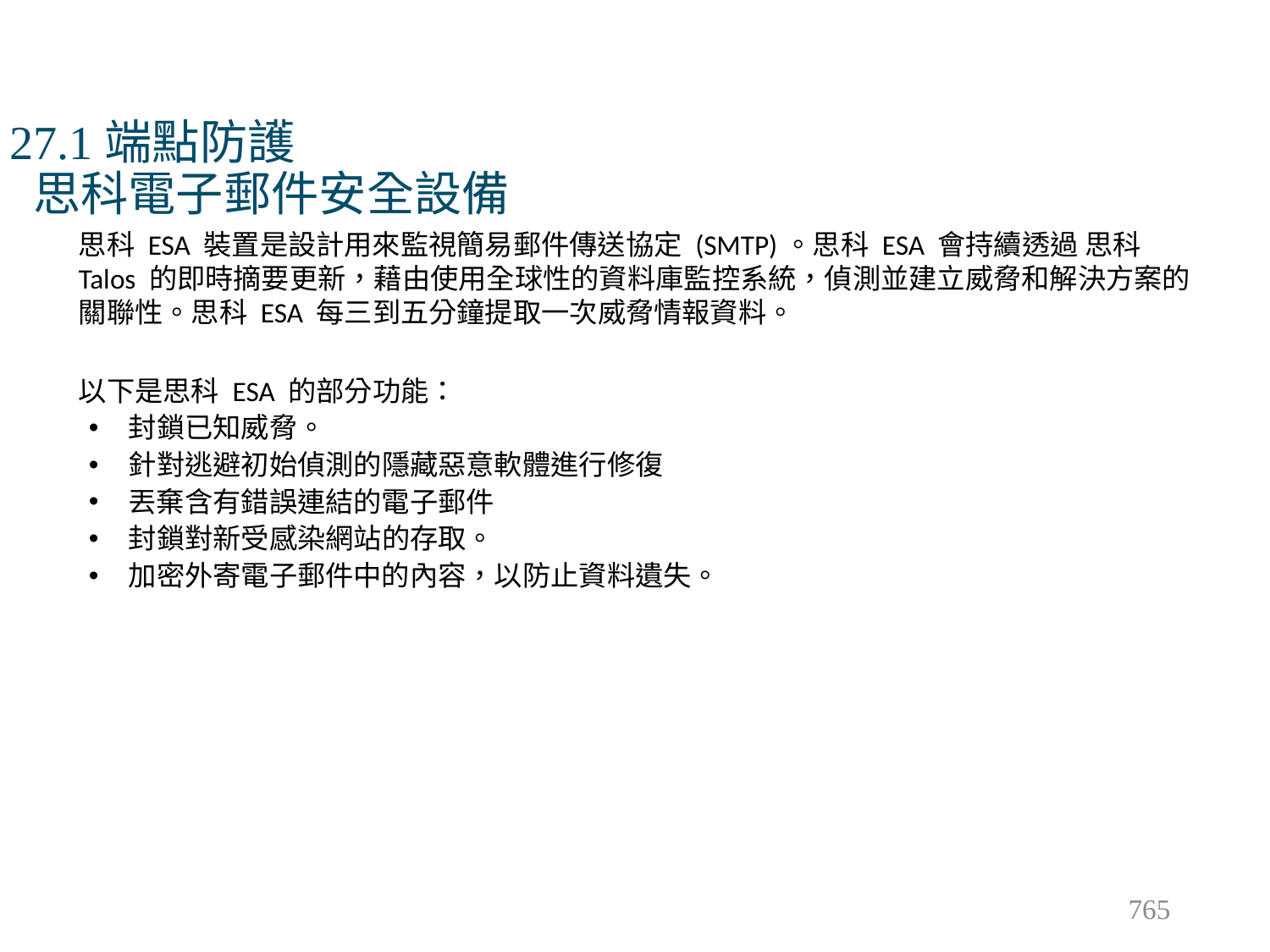

# 27.1端點防護 思科電子郵件安全設備
思科 ESA 裝置是設計用來監視簡易郵件傳送協定 (SMTP)。思科 ESA 會持續透過 思科 Talos 的即時摘要更新，藉由使用全球性的資料庫監控系統，偵測並建立威脅和解決方案的關聯性。思科 ESA 每三到五分鐘提取一次威脅情報資料。

以下是思科 ESA 的部分功能：
封鎖已知威脅。
針對逃避初始偵測的隱藏惡意軟體進行修復
丟棄含有錯誤連結的電子郵件
封鎖對新受感染網站的存取。
加密外寄電子郵件中的內容，以防止資料遺失。

765